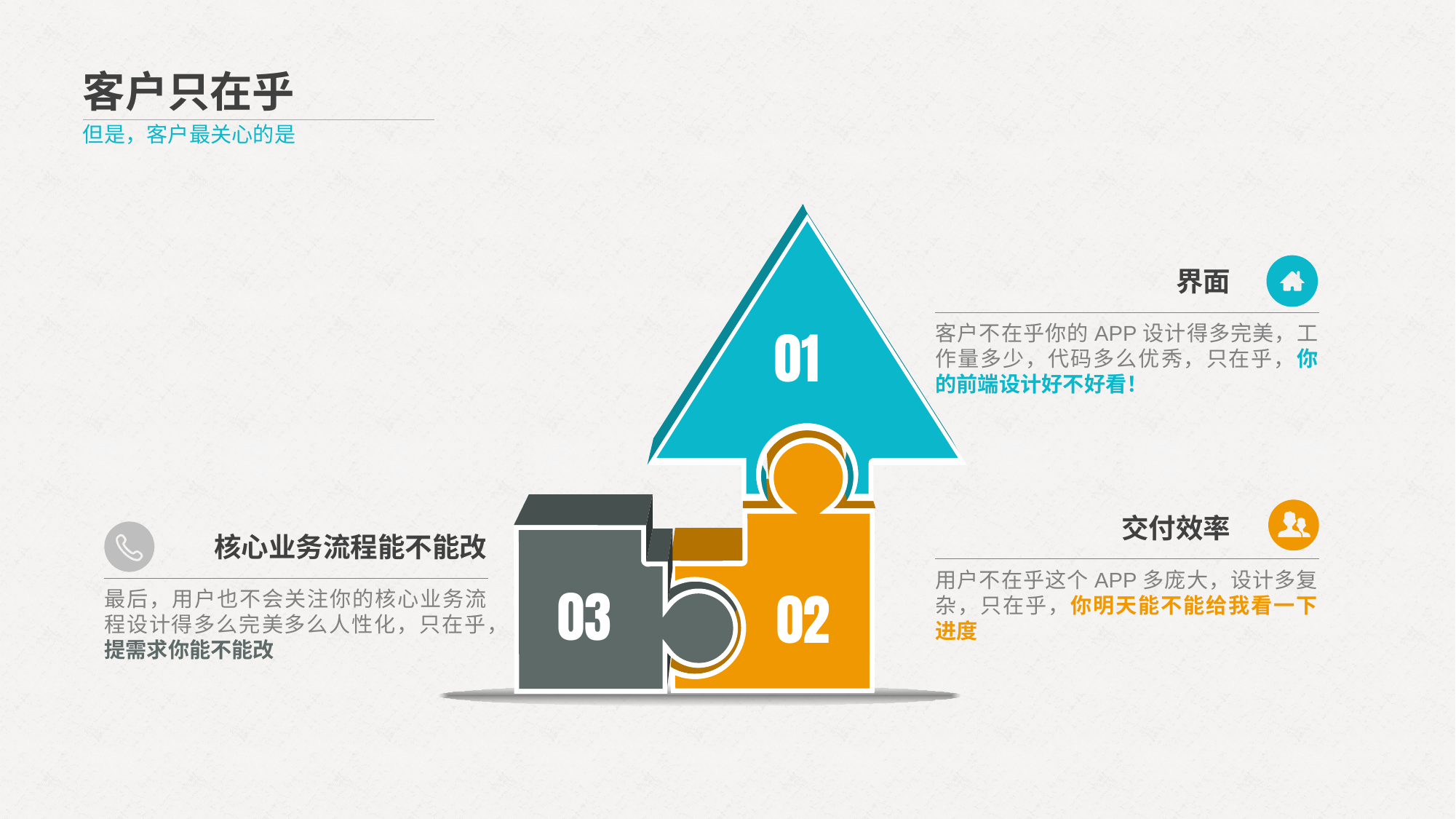

客户只在乎
但是，客户最关心的是

界面
客户不在乎你的APP设计得多完美，工作量多少，代码多么优秀，只在乎，你的前端设计好不好看！
01

交付效率

核心业务流程能不能改
用户不在乎这个APP多庞大，设计多复杂，只在乎，你明天能不能给我看一下进度
最后，用户也不会关注你的核心业务流程设计得多么完美多么人性化，只在乎，提需求你能不能改
03
02